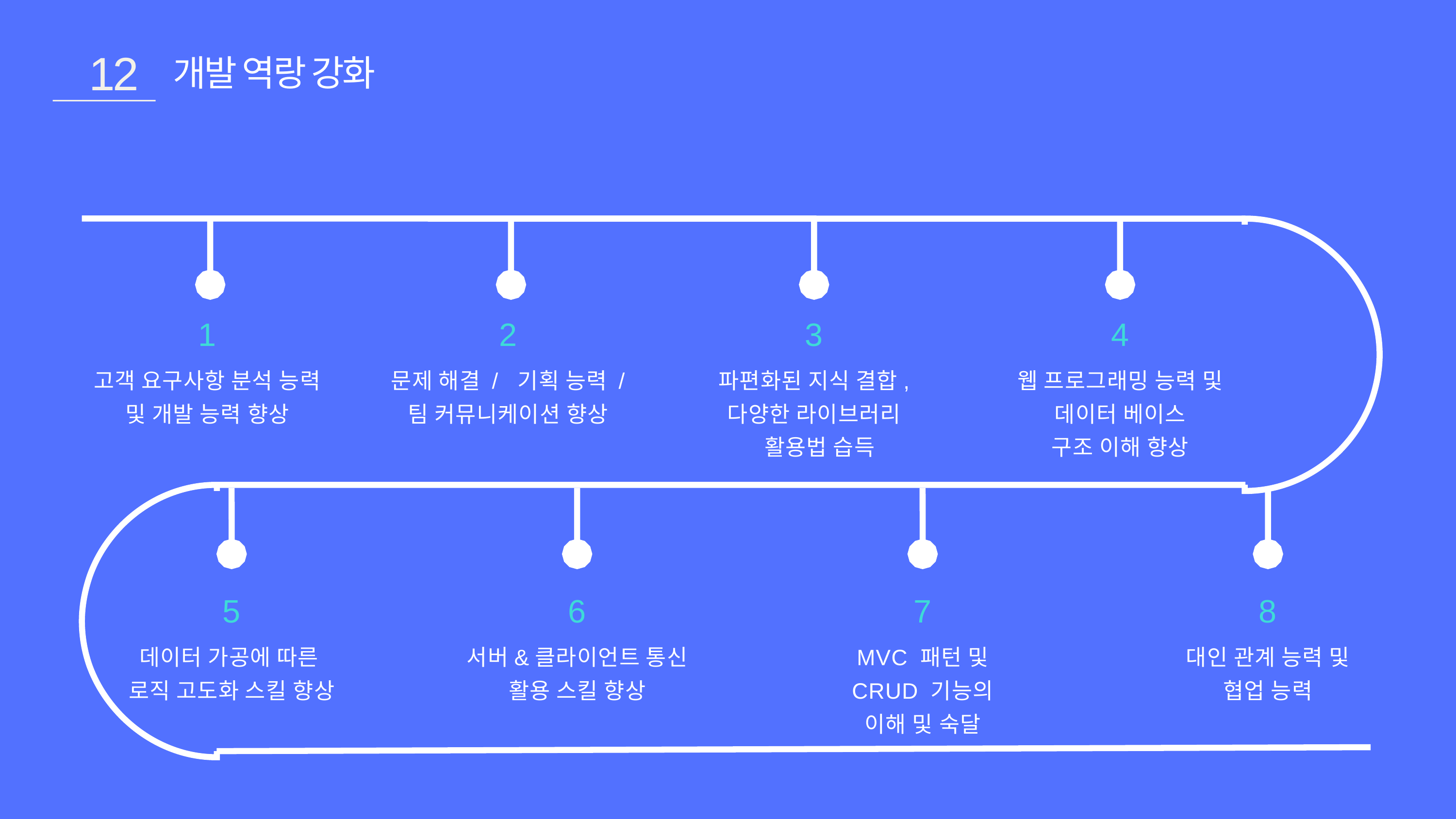

12
개발 역랑 강화

1
고객 요구사항 분석 능력
및 개발 능력 향상
2
문제 해결 /  기획 능력 /
팀 커뮤니케이션 향상
3
파편화된 지식 결합,
다양한 라이브러리
 활용법 습득

4
웹 프로그래밍 능력 및
데이터 베이스
구조 이해 향상

5
데이터 가공에 따른
로직 고도화 스킬 향상
6
서버&클라이언트 통신
활용 스킬 향상
7
MVC 패턴 및
CRUD 기능의
이해 및 숙달
8
대인 관계 능력 및
협업 능력